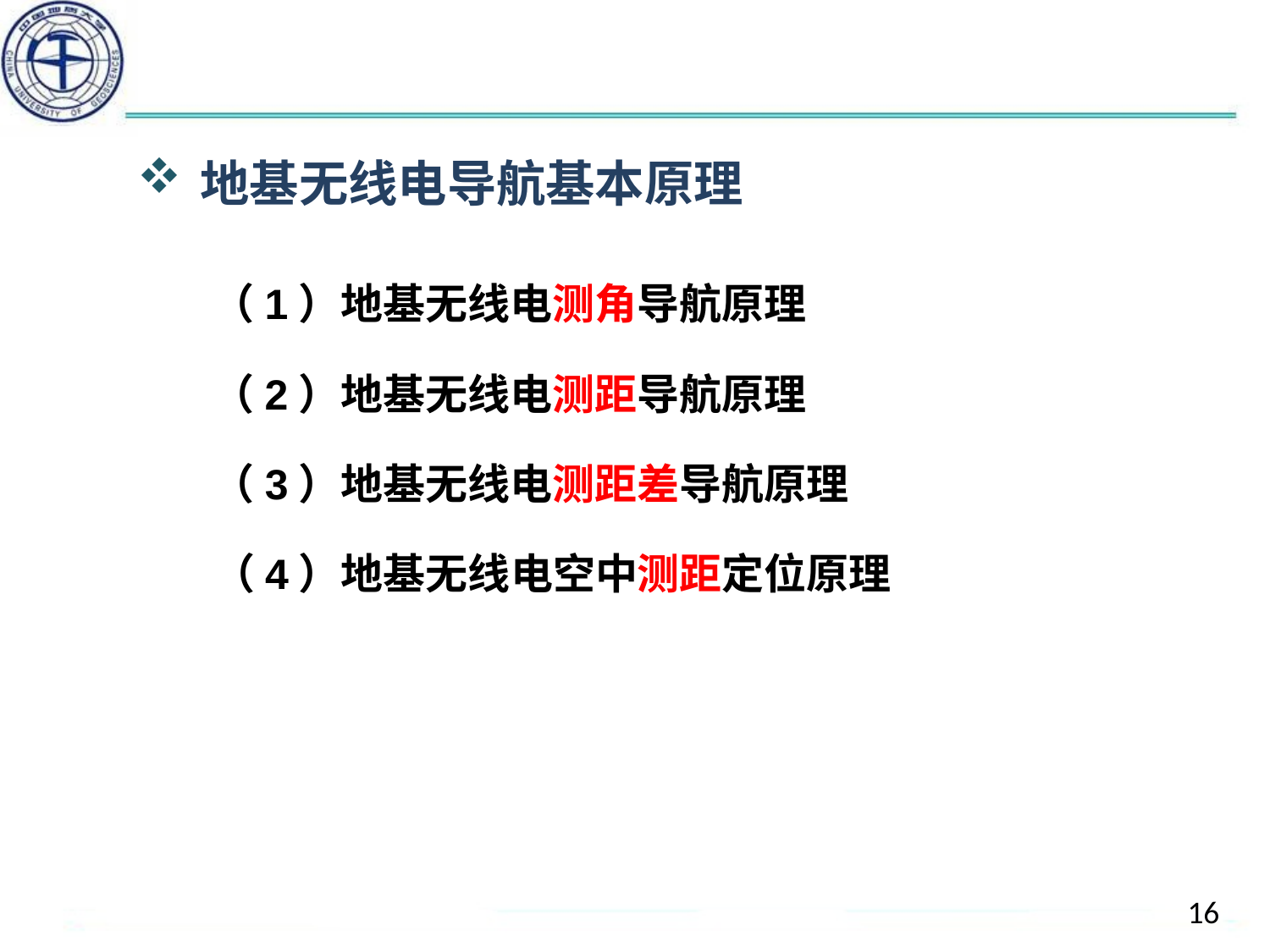

#
地基无线电导航基本原理

（1）地基无线电测角导航原理
（2）地基无线电测距导航原理
（3）地基无线电测距差导航原理
（4）地基无线电空中测距定位原理
16